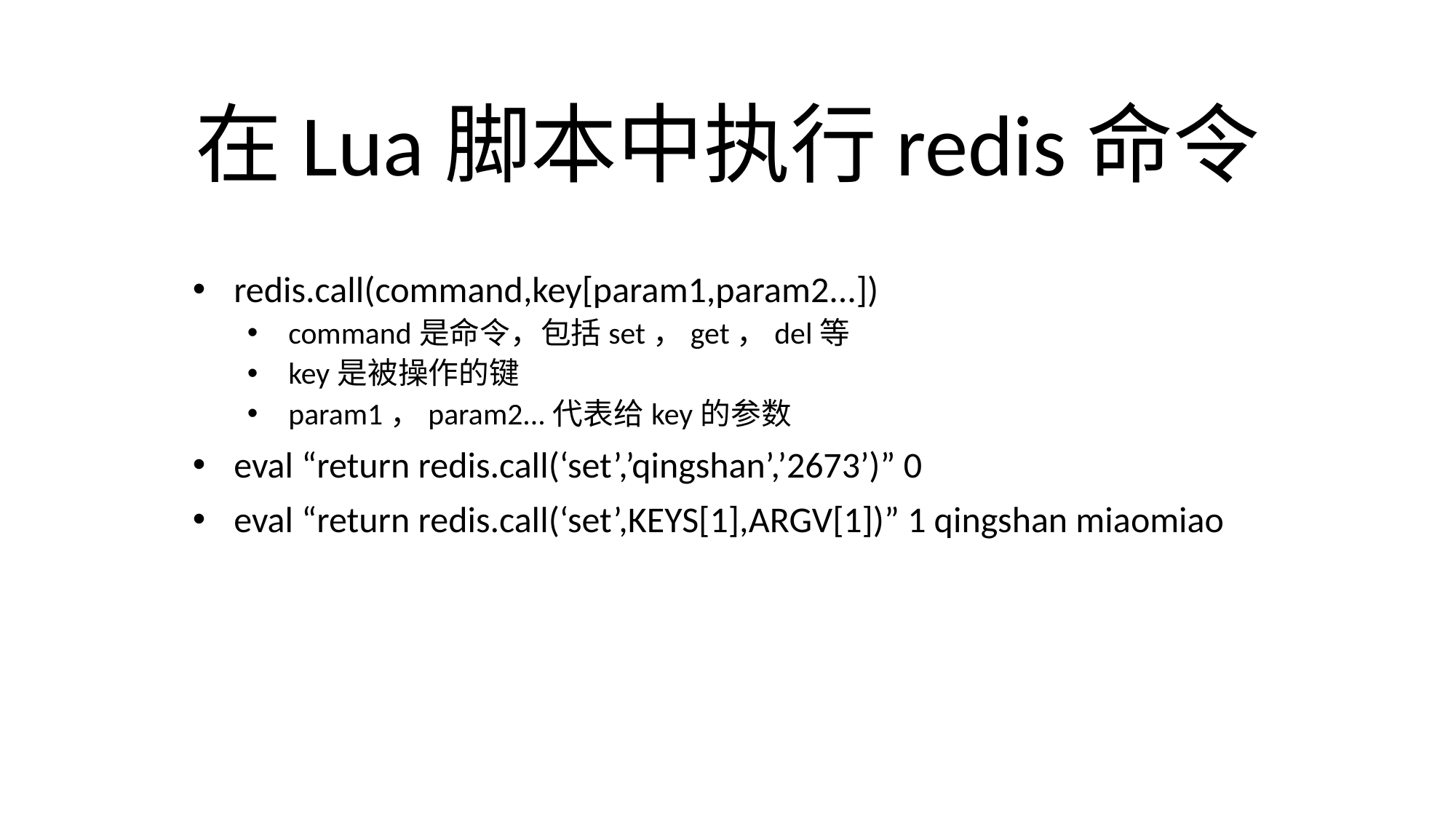

# 在Lua脚本中执行redis命令
redis.call(command,key[param1,param2...])
command是命令，包括set，get，del等
key是被操作的键
param1，param2...代表给key的参数
eval “return redis.call(‘set’,’qingshan’,’2673’)” 0
eval “return redis.call(‘set’,KEYS[1],ARGV[1])” 1 qingshan miaomiao